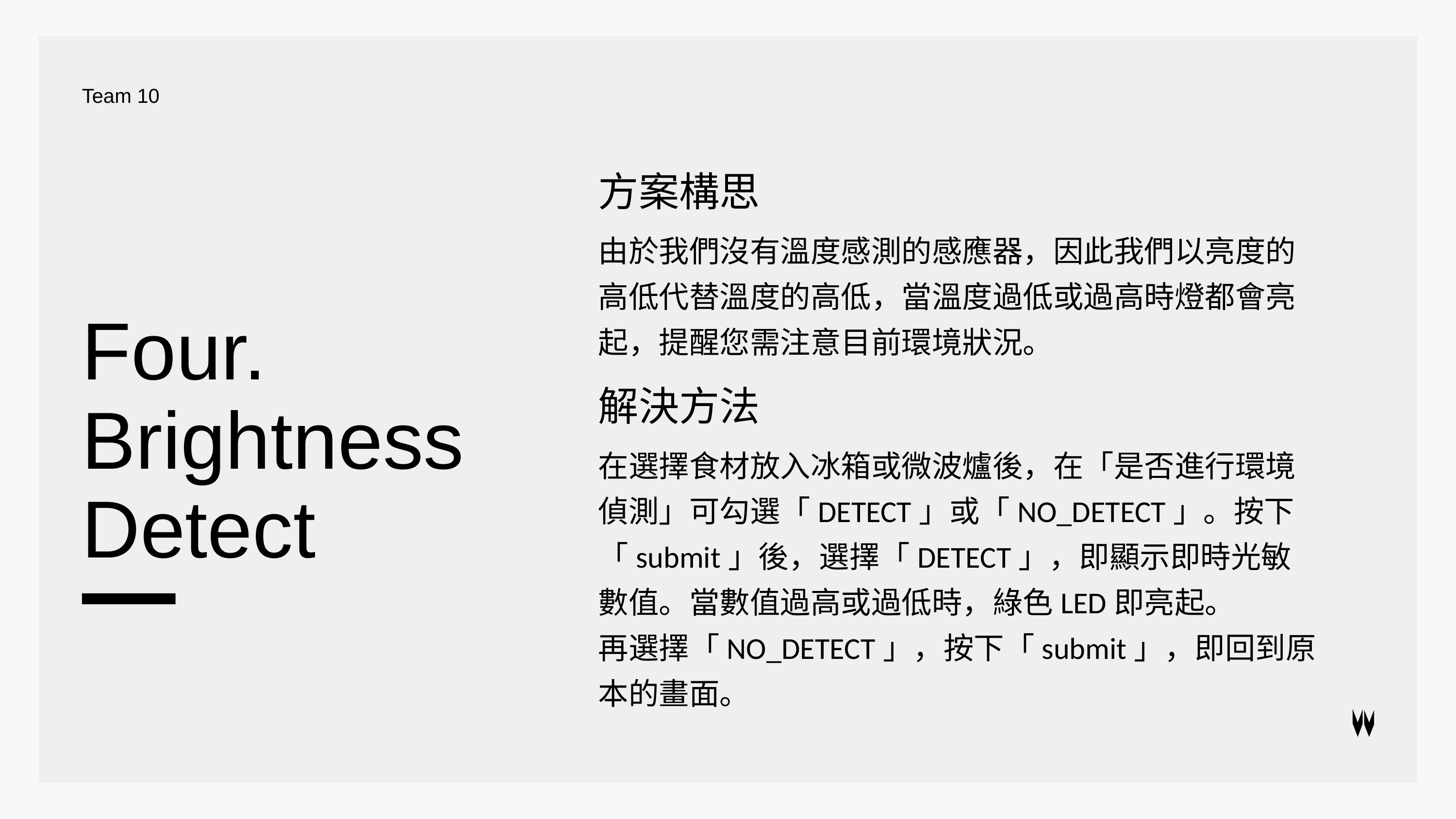

Team 10
方案構思
由於我們沒有溫度感測的感應器，因此我們以亮度的高低代替溫度的高低，當溫度過低或過高時燈都會亮起，提醒您需注意目前環境狀況。
Four.
Brightness
Detect
解決方法
在選擇食材放入冰箱或微波爐後，在「是否進行環境偵測」可勾選「DETECT」或「NO_DETECT」。按下「submit」後，選擇「DETECT」，即顯示即時光敏數值。當數值過高或過低時，綠色LED即亮起。
再選擇「NO_DETECT」，按下「submit」，即回到原本的畫面。